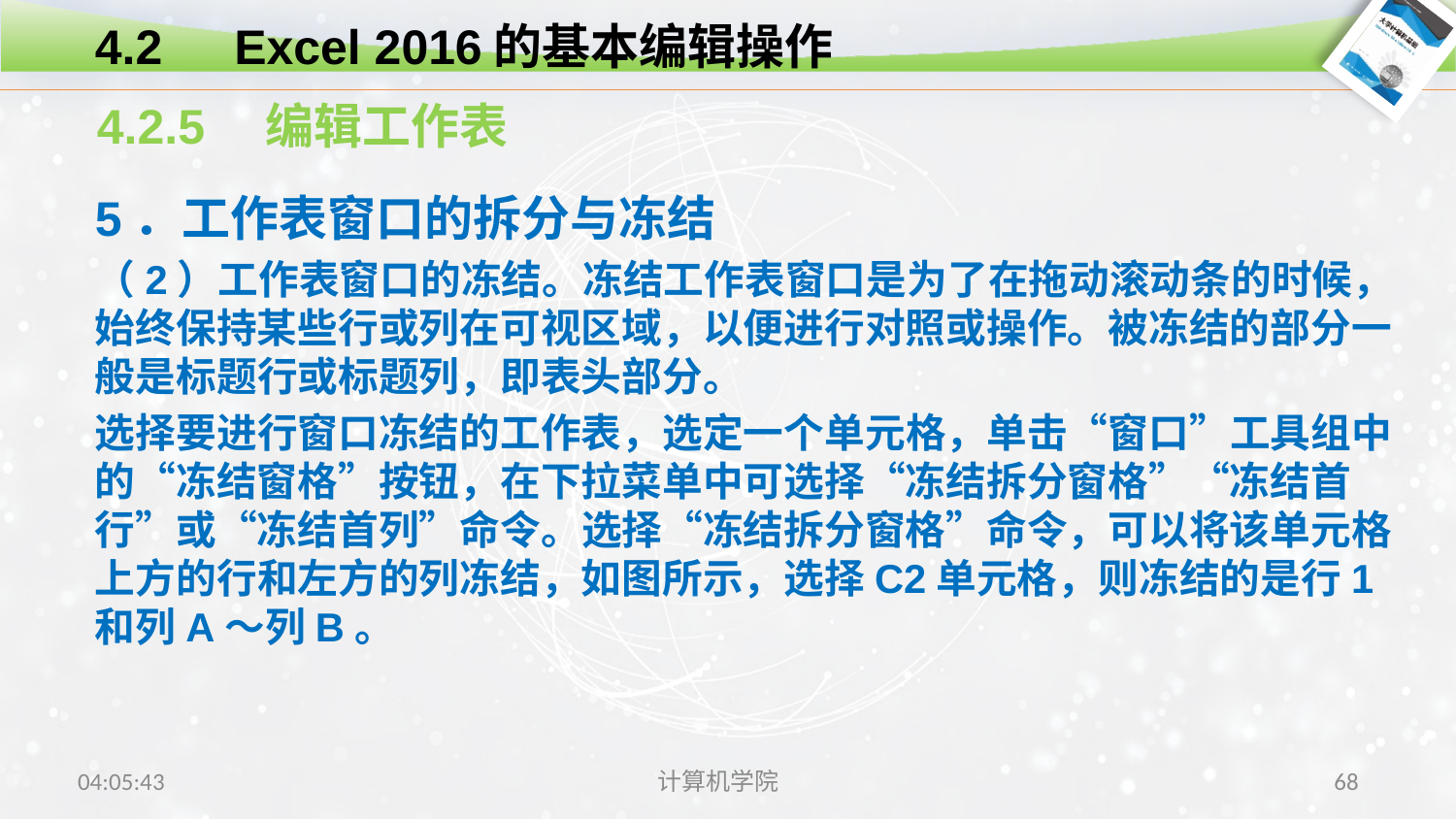

4.2　Excel 2016的基本编辑操作
4.2.5　编辑工作表

5．工作表窗口的拆分与冻结
（2）工作表窗口的冻结。冻结工作表窗口是为了在拖动滚动条的时候，始终保持某些行或列在可视区域，以便进行对照或操作。被冻结的部分一般是标题行或标题列，即表头部分。
选择要进行窗口冻结的工作表，选定一个单元格，单击“窗口”工具组中的“冻结窗格”按钮，在下拉菜单中可选择“冻结拆分窗格”“冻结首行”或“冻结首列”命令。选择“冻结拆分窗格”命令，可以将该单元格上方的行和左方的列冻结，如图所示，选择C2单元格，则冻结的是行1和列A～列B。